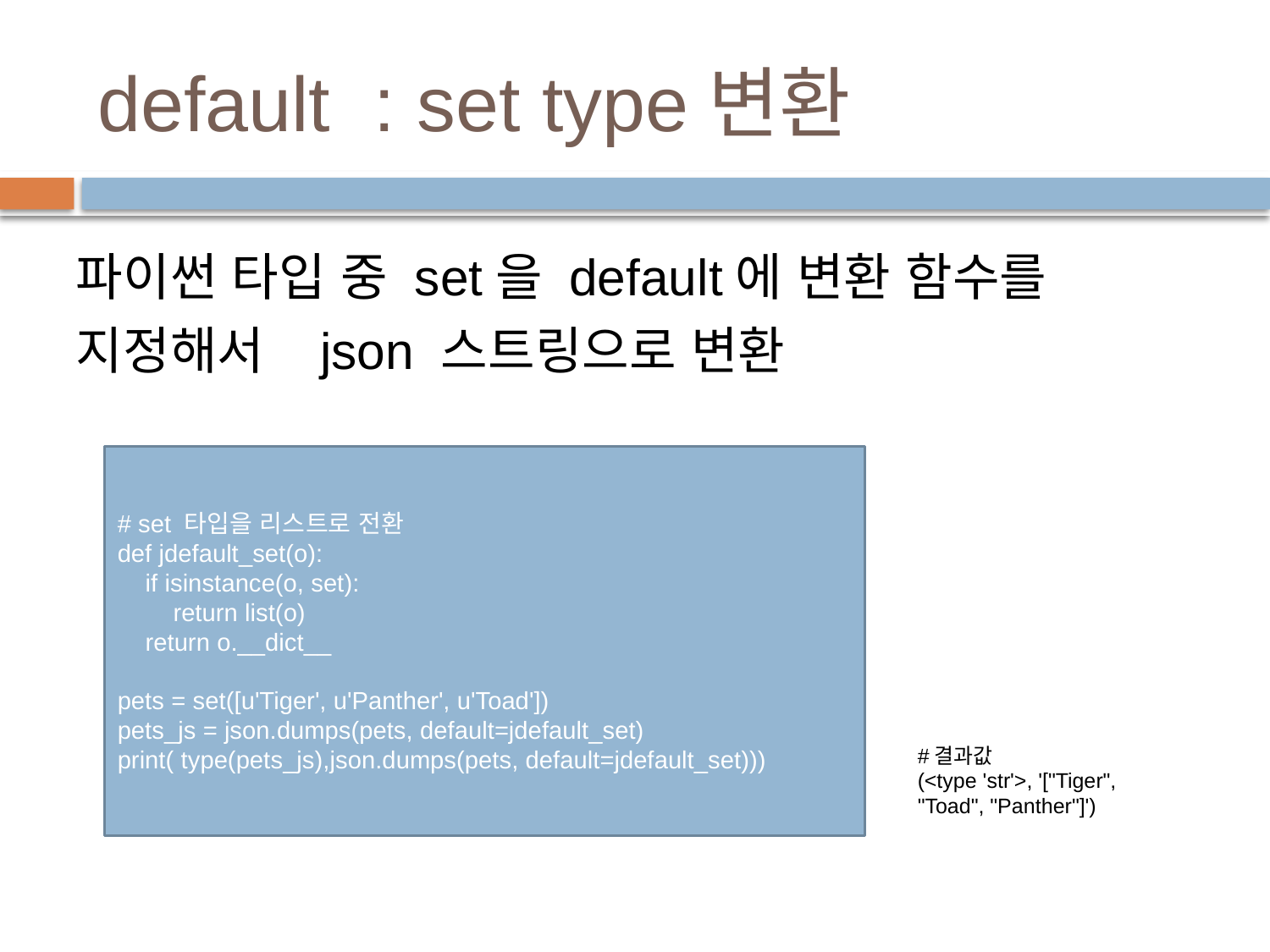

# default  : set type변환
파이썬 타입 중 set을 default에 변환 함수를 지정해서   json 스트링으로 변환
# set 타입을 리스트로 전환
def jdefault_set(o):
    if isinstance(o, set):
        return list(o)
    return o.__dict__

pets = set([u'Tiger', u'Panther', u'Toad'])
pets_js = json.dumps(pets, default=jdefault_set)
print( type(pets_js),json.dumps(pets, default=jdefault_set)))
#결과값
(<type 'str'>, '["Tiger", "Toad", "Panther"]')